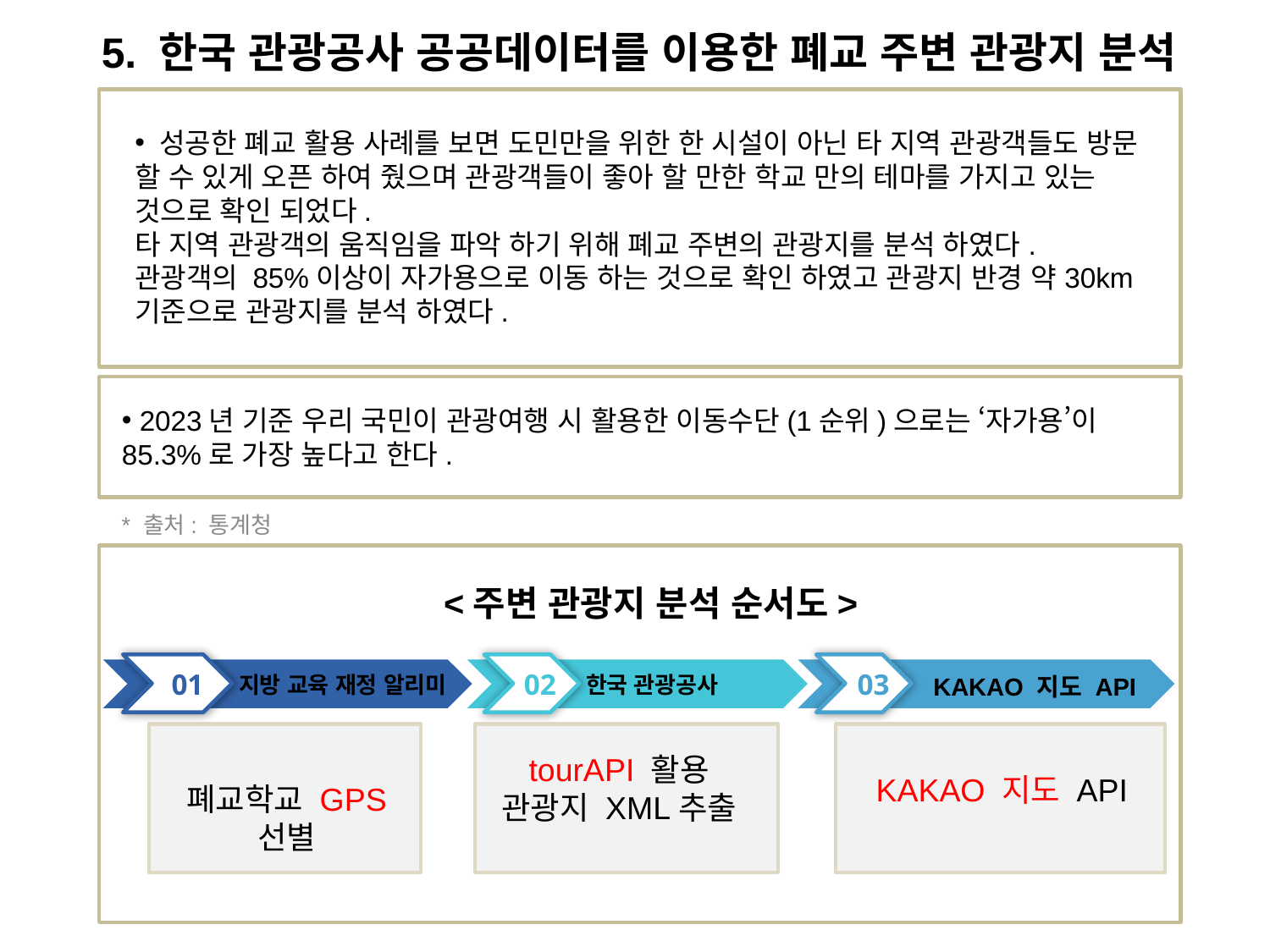

5. 한국 관광공사 공공데이터를 이용한 폐교 주변 관광지 분석

 성공한 폐교 활용 사례를 보면 도민만을 위한 한 시설이 아닌 타 지역 관광객들도 방문
할 수 있게 오픈 하여 줬으며 관광객들이 좋아 할 만한 학교 만의 테마를 가지고 있는
것으로 확인 되었다.
타 지역 관광객의 움직임을 파악 하기 위해 폐교 주변의 관광지를 분석 하였다.
관광객의 85%이상이 자가용으로 이동 하는 것으로 확인 하였고 관광지 반경 약30km
기준으로 관광지를 분석 하였다.

 2023년 기준 우리 국민이 관광여행 시 활용한 이동수단(1순위)으로는 ‘자가용’이 85.3%로 가장 높다고 한다.
* 출처: 통계청

<주변 관광지 분석 순서도>

01
02
03
지방 교육 재정 알리미
한국 관광공사
KAKAO 지도 API

tourAPI 활용
관광지 XML추출
KAKAO 지도 API
폐교학교 GPS 선별